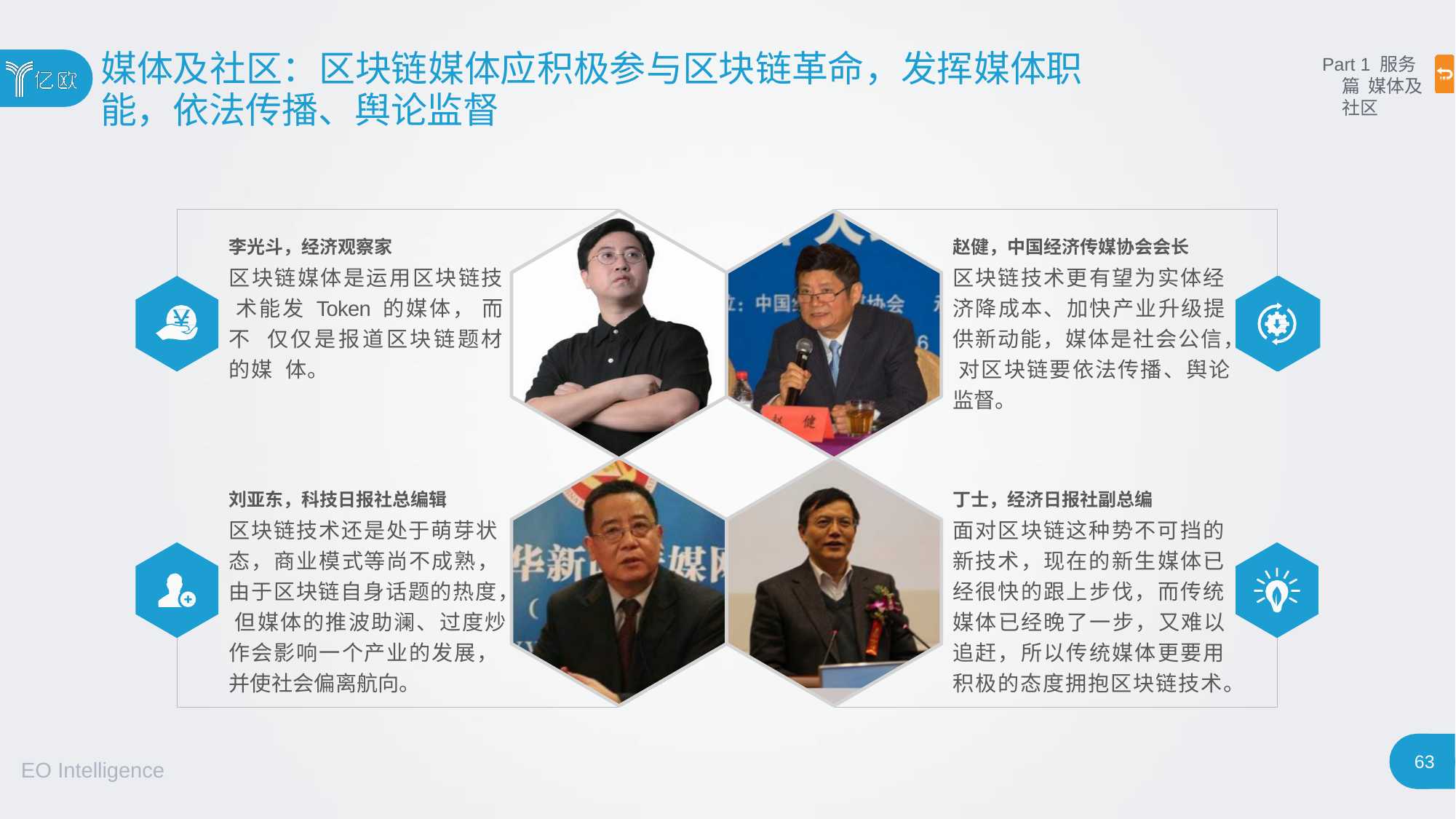

# 媒体及社区：区块链媒体应积极参与区块链革命，发挥媒体职
能，依法传播、舆论监督
Part 1 服务篇  媒体及社区

李光斗，经济观察家
区块链媒体是运用区块链技  术能发 Token 的媒体， 而不  仅仅是报道区块链题材的媒  体。
赵健，中国经济传媒协会会长
区块链技术更有望为实体经  济降成本、加快产业升级提  供新动能，媒体是社会公信，  对区块链要依法传播、舆论  监督。

丁士，经济日报社副总编
面对区块链这种势不可挡的  新技术，现在的新生媒体已  经很快的跟上步伐，而传统  媒体已经晚了一步，又难以  追赶，所以传统媒体更要用  积极的态度拥抱区块链技术。
刘亚东，科技日报社总编辑
区块链技术还是处于萌芽状  态，商业模式等尚不成熟，  由于区块链自身话题的热度，  但媒体的推波助澜、过度炒  作会影响一个产业的发展，  并使社会偏离航向。

63
EO Intelligence